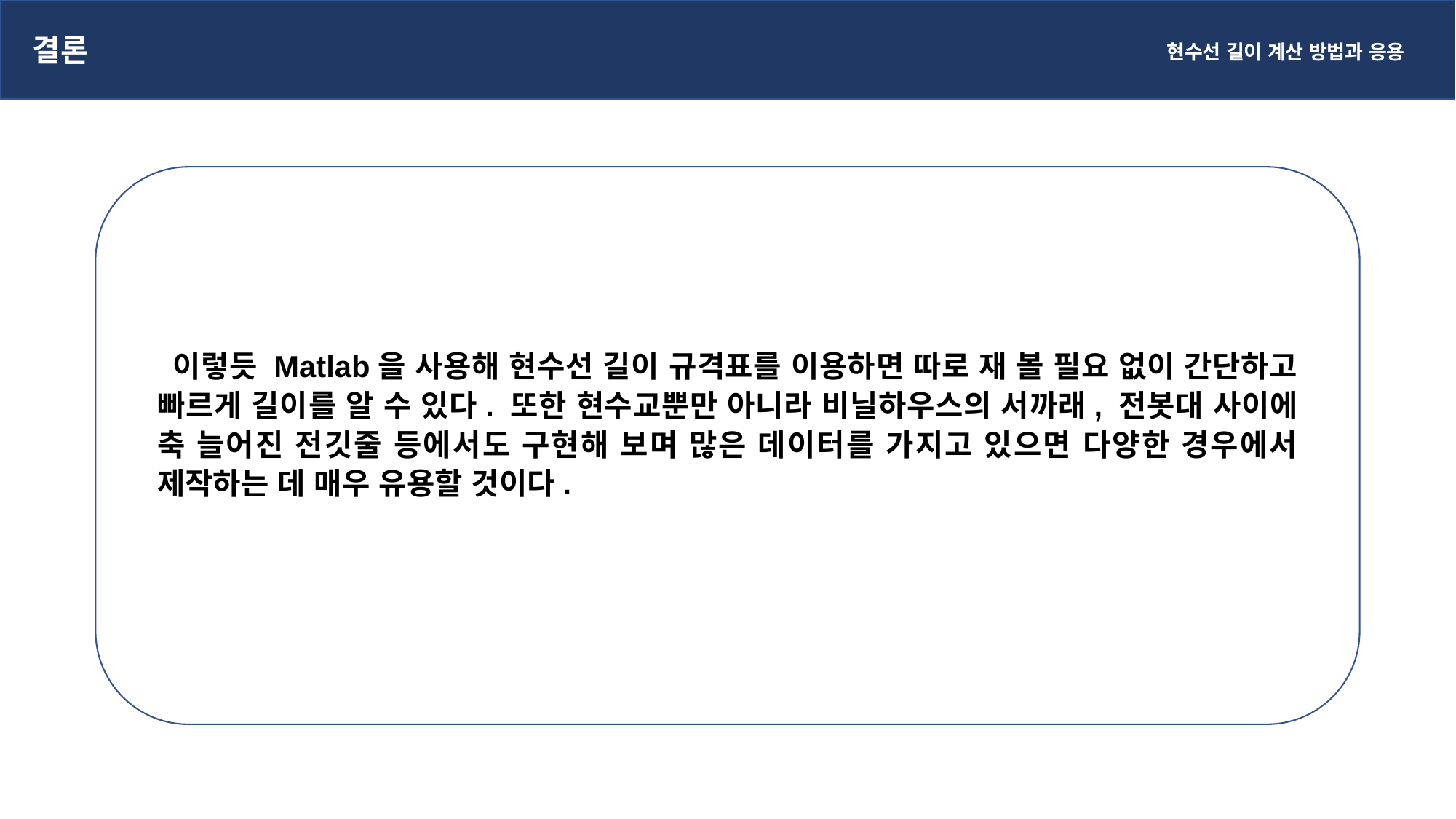

결론
현수선 길이 계산 방법과 응용

이렇듯 Matlab을 사용해 현수선 길이 규격표를 이용하면 따로 재 볼 필요 없이 간단하고 빠르게 길이를 알 수 있다. 또한 현수교뿐만 아니라 비닐하우스의 서까래, 전봇대 사이에 축 늘어진 전깃줄 등에서도 구현해 보며 많은 데이터를 가지고 있으면 다양한 경우에서 제작하는 데 매우 유용할 것이다.